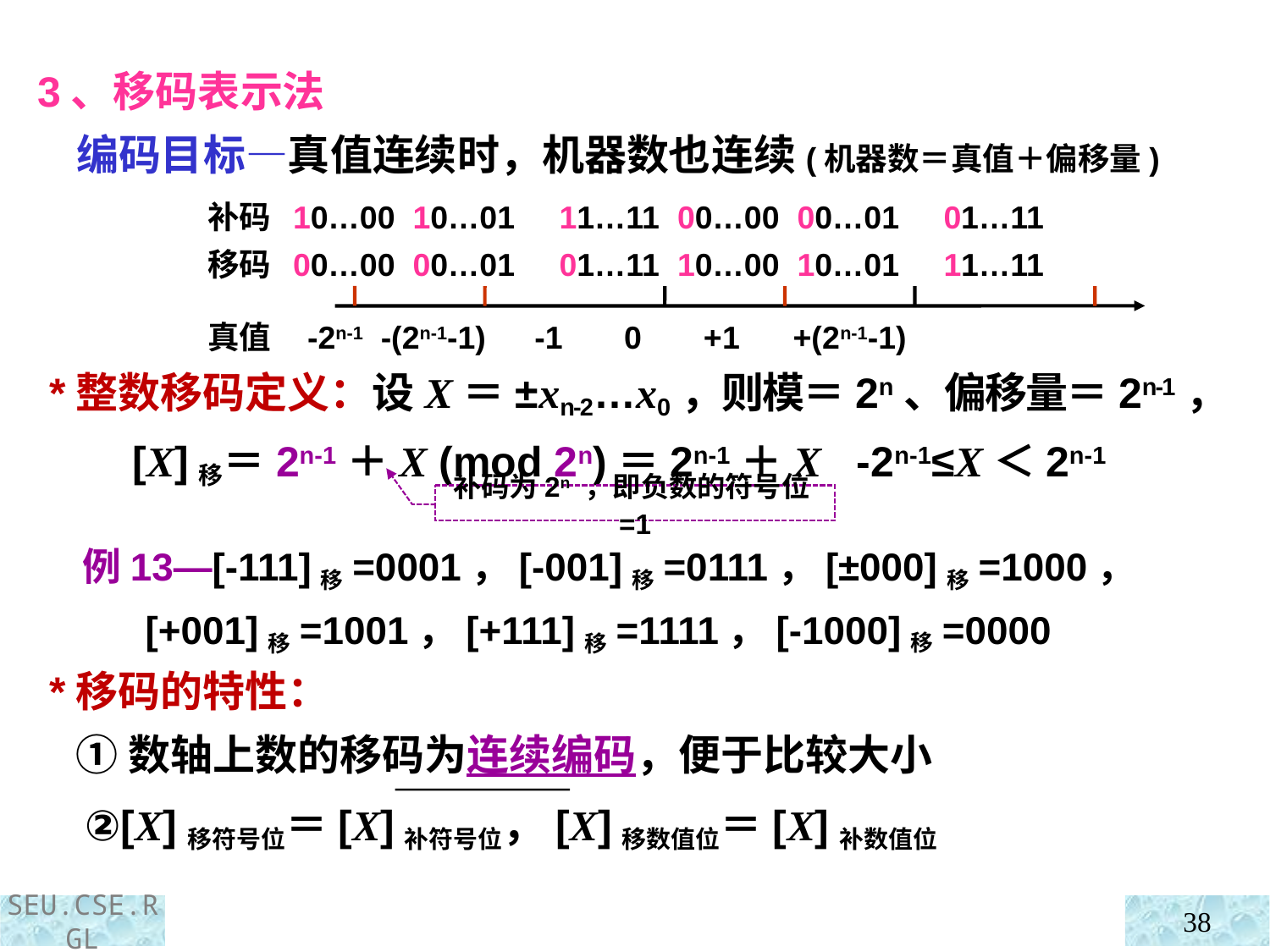

3、移码表示法
   编码目标—真值连续时，机器数也连续(机器数＝真值＋偏移量)
补码  10…00  10…01     11…11  00…00  00…01     01…11
移码  00…00  00…01     01…11  10…00  10…01     11…11
真值    -2n-1  -(2n-1-1)      -1       0       +1      +(2n-1-1)

 *整数移码定义：设X＝±xn-2…x0，则模＝2n、偏移量＝2n-1，
        [X]移＝2n-1＋X (mod 2n)＝2n-1＋X   -2n-1≤X＜2n-1
补码为2n ，即负数的符号位=1
    例13—[-111]移=0001，[-001]移=0111，[±000]移=1000，
          [+001]移=1001，[+111]移=1111，[-1000]移=0000
 *移码的特性：
    ①数轴上数的移码为连续编码，便于比较大小
    ②[X]移符号位＝[X]补符号位，[X]移数值位＝[X]补数值位

38